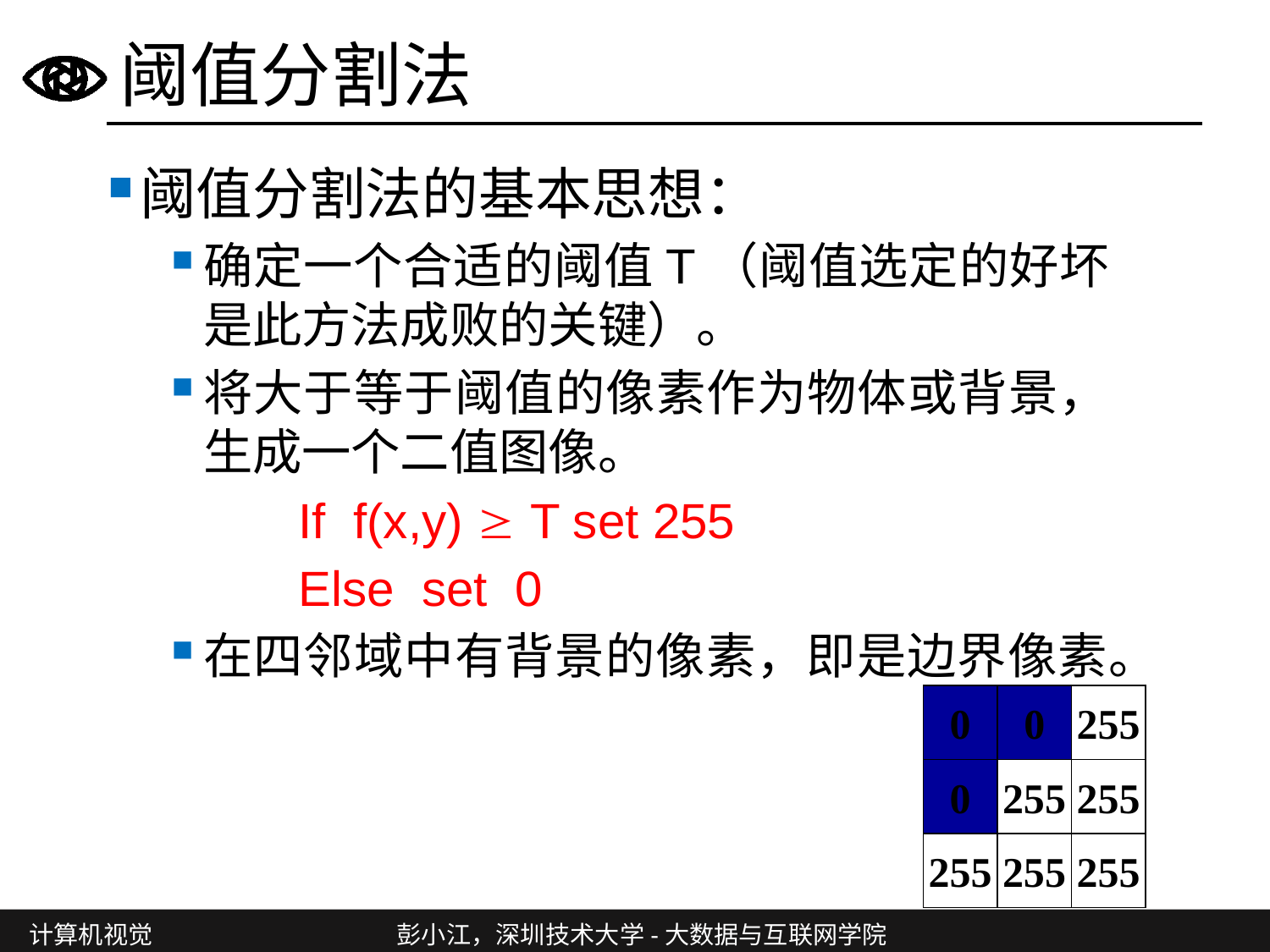

# 阈值分割法
阈值分割法的基本思想：
确定一个合适的阈值T（阈值选定的好坏是此方法成败的关键）。
将大于等于阈值的像素作为物体或背景，生成一个二值图像。
If  f(x,y) ≥ T set 255
Else  set  0
在四邻域中有背景的像素，即是边界像素。
0
0
255
0
255
255
255
255
255